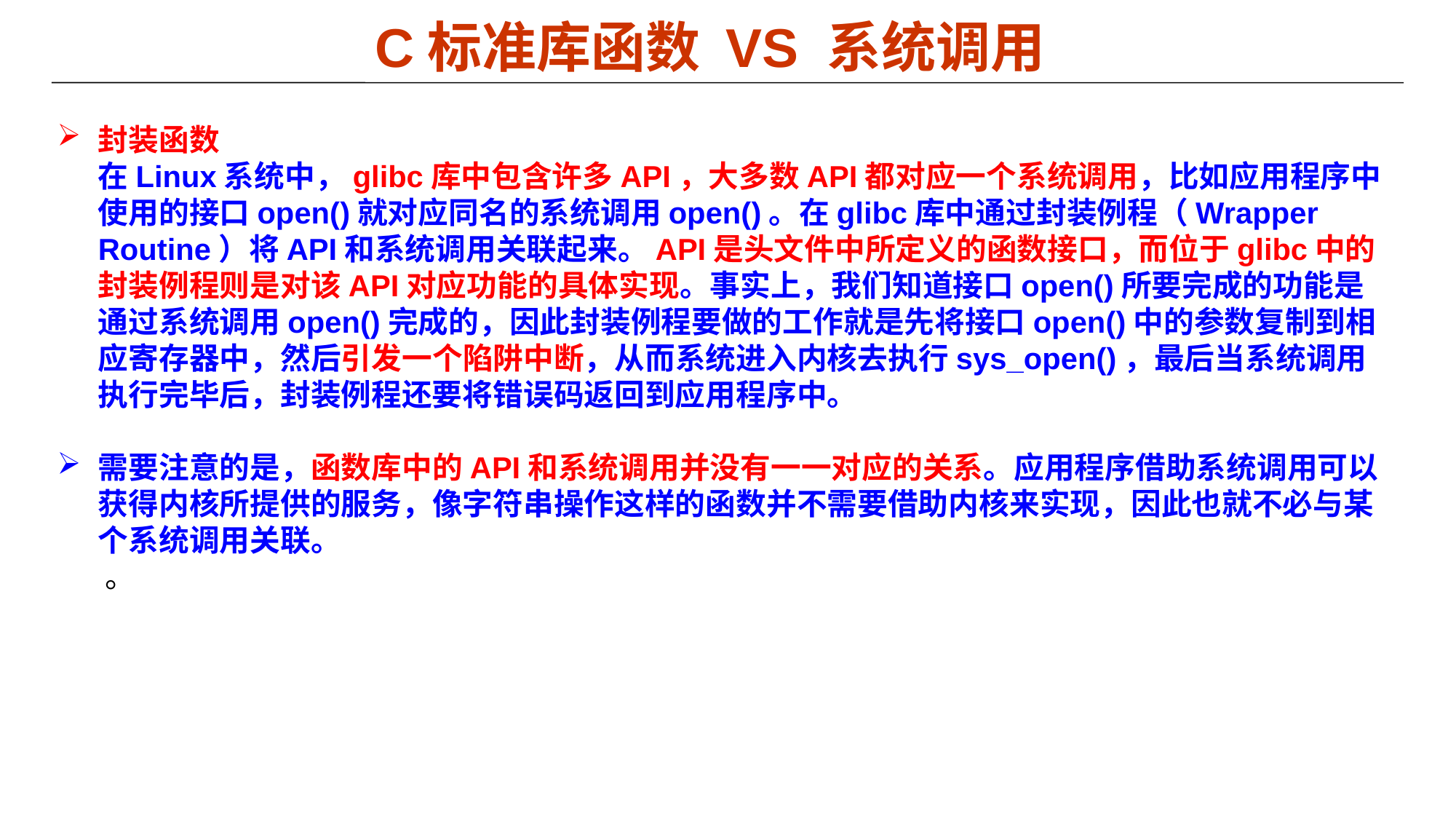

# C标准库函数 VS 系统调用
封装函数
在Linux系统中，glibc库中包含许多API，大多数API都对应一个系统调用，比如应用程序中使用的接口open()就对应同名的系统调用open()。在glibc库中通过封装例程（Wrapper Routine）将API和系统调用关联起来。API是头文件中所定义的函数接口，而位于glibc中的封装例程则是对该API对应功能的具体实现。事实上，我们知道接口open()所要完成的功能是通过系统调用open()完成的，因此封装例程要做的工作就是先将接口open()中的参数复制到相应寄存器中，然后引发一个陷阱中断，从而系统进入内核去执行sys_open()，最后当系统调用执行完毕后，封装例程还要将错误码返回到应用程序中。

需要注意的是，函数库中的API和系统调用并没有一一对应的关系。应用程序借助系统调用可以获得内核所提供的服务，像字符串操作这样的函数并不需要借助内核来实现，因此也就不必与某个系统调用关联。
 。